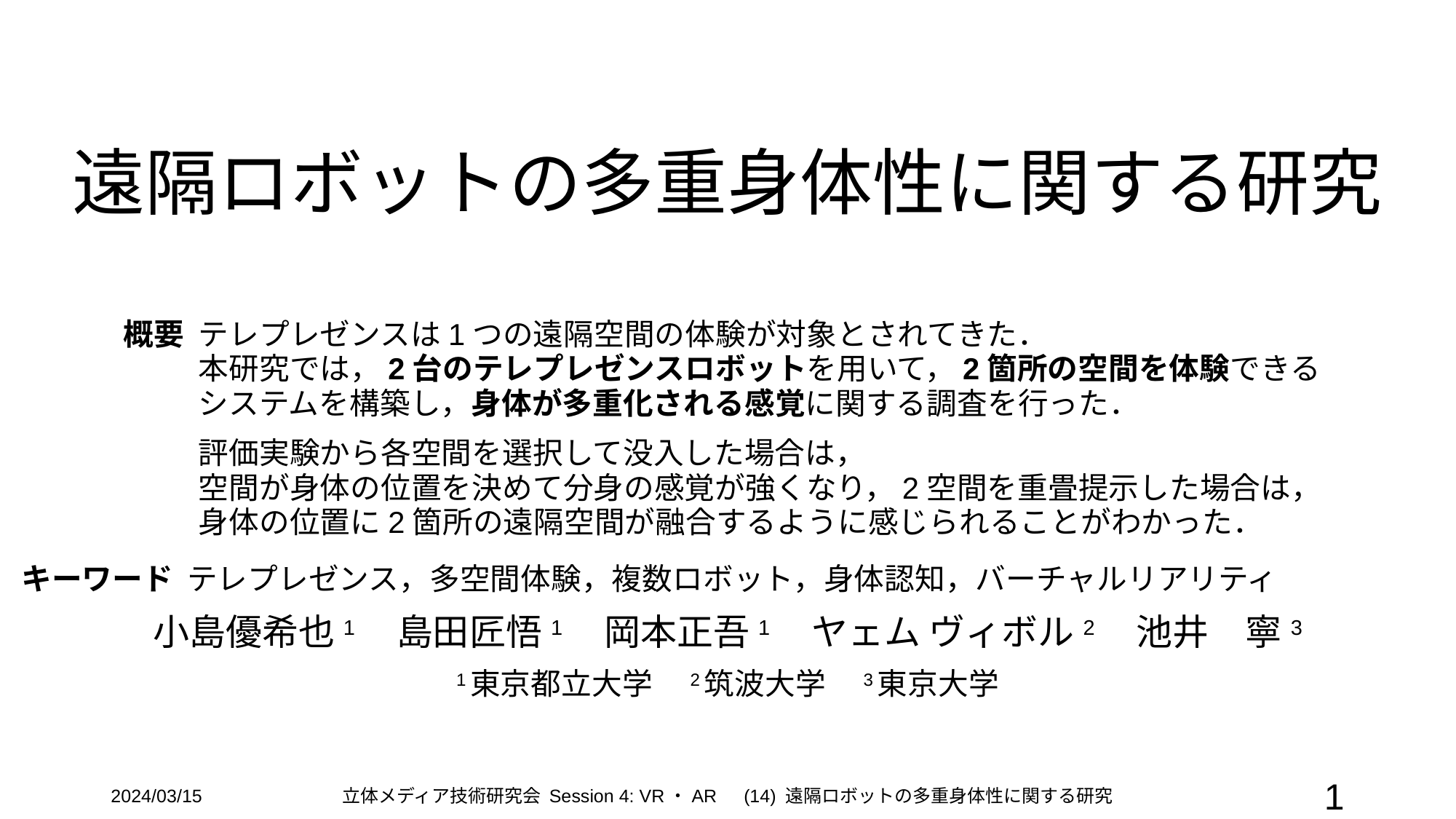

# 遠隔ロボットの多重身体性に関する研究
概要
テレプレゼンスは1つの遠隔空間の体験が対象とされてきた．
本研究では，2台のテレプレゼンスロボットを用いて，2箇所の空間を体験できる
システムを構築し，身体が多重化される感覚に関する調査を行った．
評価実験から各空間を選択して没入した場合は，
空間が身体の位置を決めて分身の感覚が強くなり，2空間を重畳提示した場合は，
身体の位置に2箇所の遠隔空間が融合するように感じられることがわかった．
キーワード  テレプレゼンス，多空間体験，複数ロボット，身体認知，バーチャルリアリティ
小島優希也1　島田匠悟1　岡本正吾1　ヤェム ヴィボル2　池井　寧3
1東京都立大学　2筑波大学　3東京大学
2024/03/15
立体メディア技術研究会 Session 4: VR・AR　(14) 遠隔ロボットの多重身体性に関する研究
1